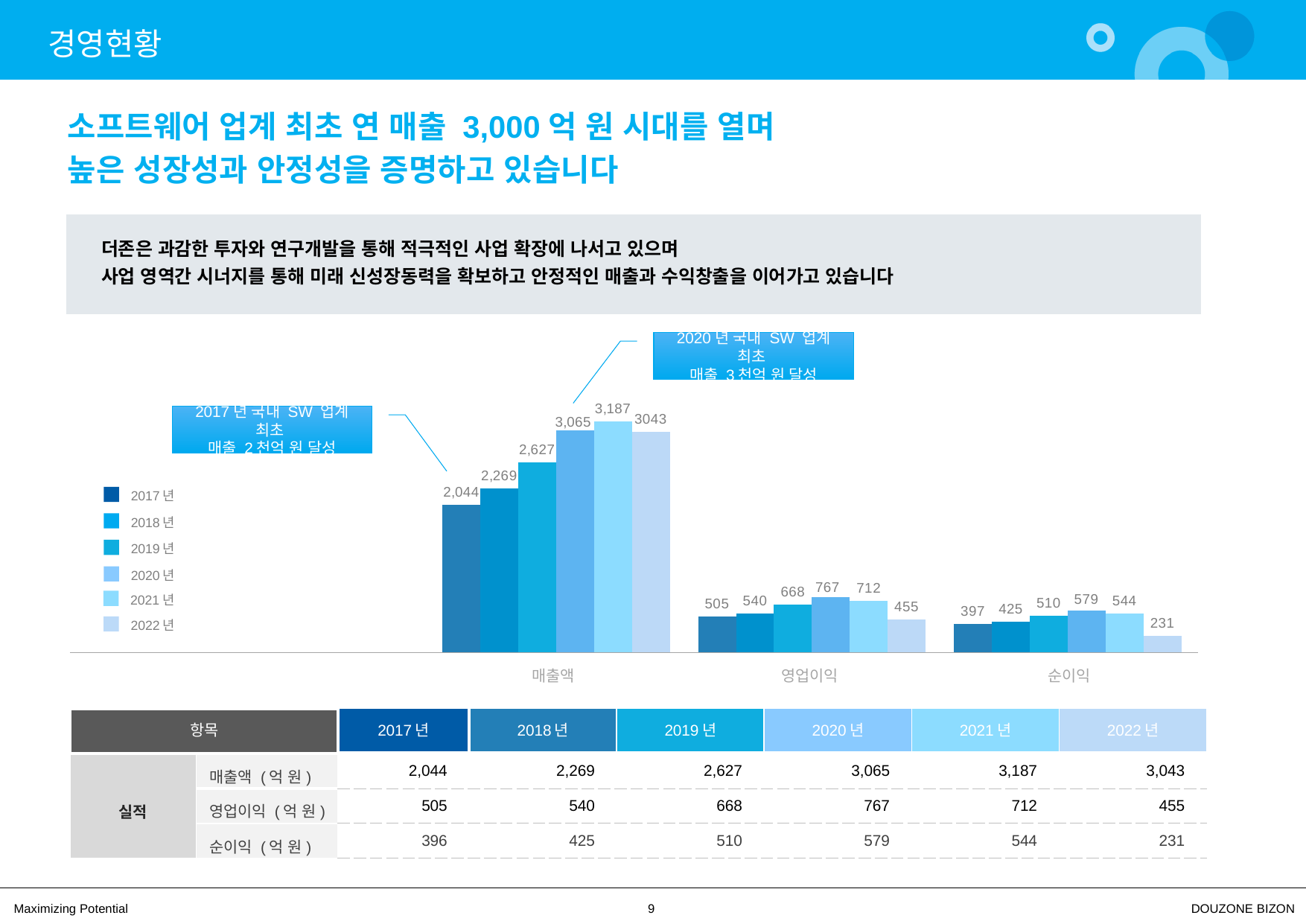

# 경영현황
소프트웨어 업계 최초 연 매출 3,000억 원 시대를 열며
높은 성장성과 안정성을 증명하고 있습니다

더존은 과감한 투자와 연구개발을 통해 적극적인 사업 확장에 나서고 있으며
사업 영역간 시너지를 통해 미래 신성장동력을 확보하고 안정적인 매출과 수익창출을 이어가고 있습니다
2020년 국내 SW 업계 최초
매출 3천억 원 달성

### Chart

| Category | 계열 1 | 계열 2 | 계열 3 | 계열 4 | 계열 5 | 계열 6 |
|---|---|---|---|---|---|---|
| 항목 1 | 2044.0 | 2269.0 | 2627.0 | 3065.0 | 3187.0 | 3043.0 |
| 항목 2 | 505.0 | 540.0 | 668.0 | 767.0 | 712.0 | 455.0 |
| 항목 3 | 397.0 | 425.0 | 510.0 | 579.0 | 544.0 | 231.0 |
2017년 국내 SW 업계 최초
매출 2천억 원 달성
2017년

2018년

2019년

2020년

2021년

2022년

매출액
영업이익
순이익
| 항목 |  | 2017년 | 2018년 | 2019년 | 2020년 | 2021년 | 2022년 |
| --- | --- | --- | --- | --- | --- | --- | --- |
| 실적 | 매출액 (억 원) | 2,044 | 2,269 | 2,627 | 3,065 | 3,187 | 3,043 |
|  | 영업이익 (억 원) | 505 | 540 | 668 | 767 | 712 | 455 |
|  | 순이익 (억 원) | 396 | 425 | 510 | 579 | 544 | 231 |